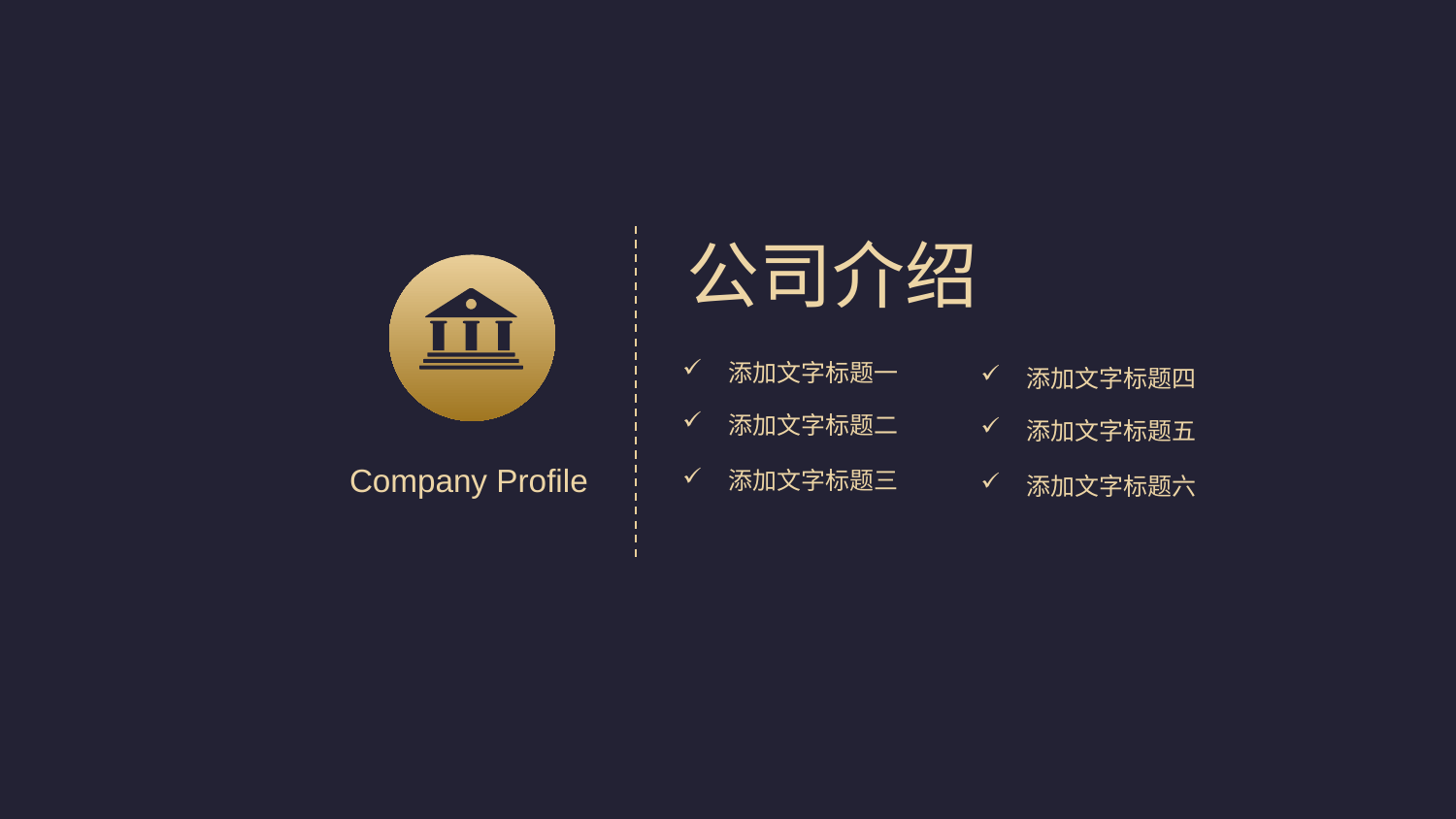

公司介绍

添加文字标题一
添加文字标题四
添加文字标题二
添加文字标题五
Company Profile
添加文字标题三
添加文字标题六